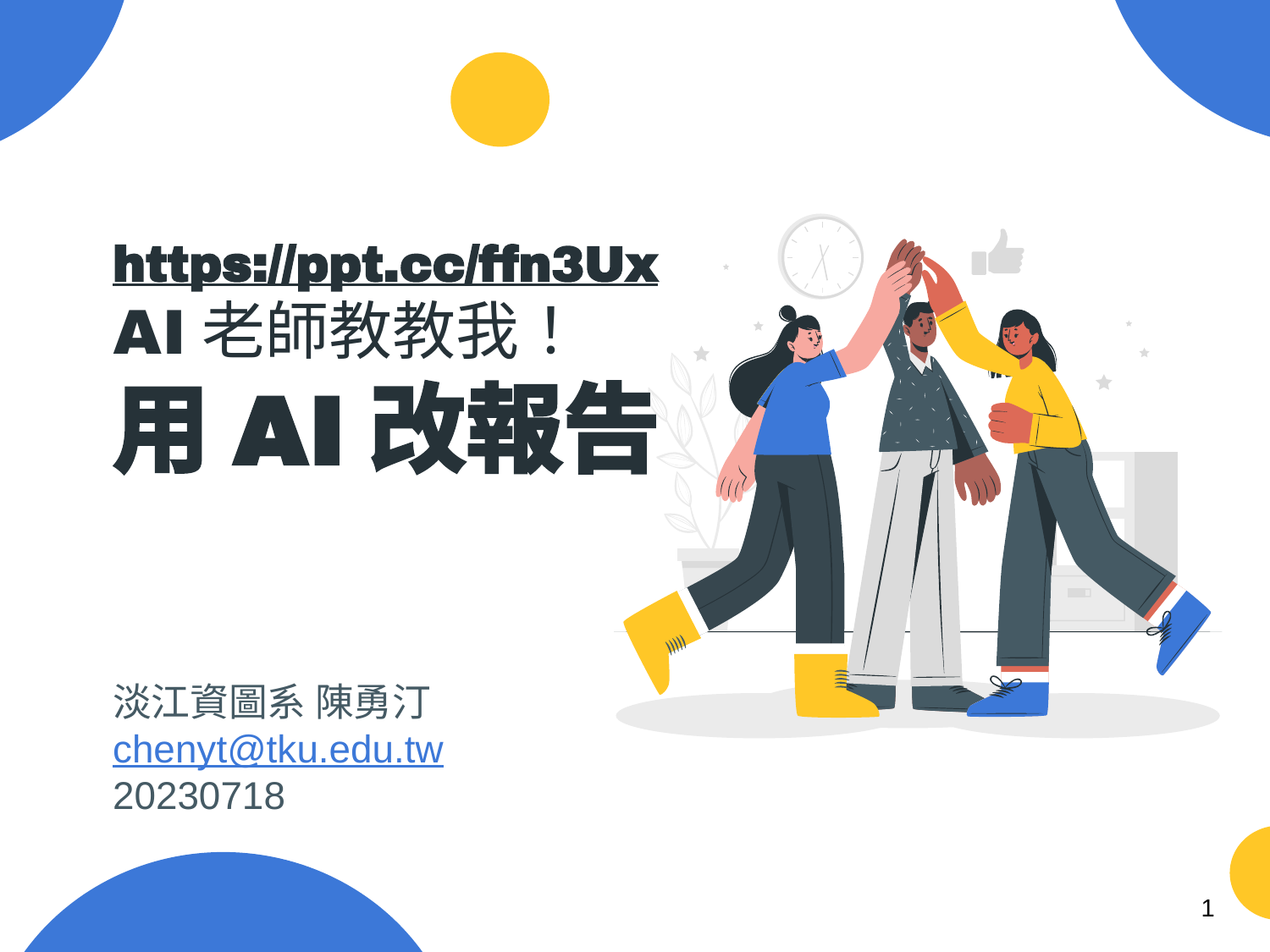

# https://ppt.cc/ffn3Ux
AI老師教教我！
用AI改報告

淡江資圖系 陳勇汀
chenyt@tku.edu.tw
20230718
1